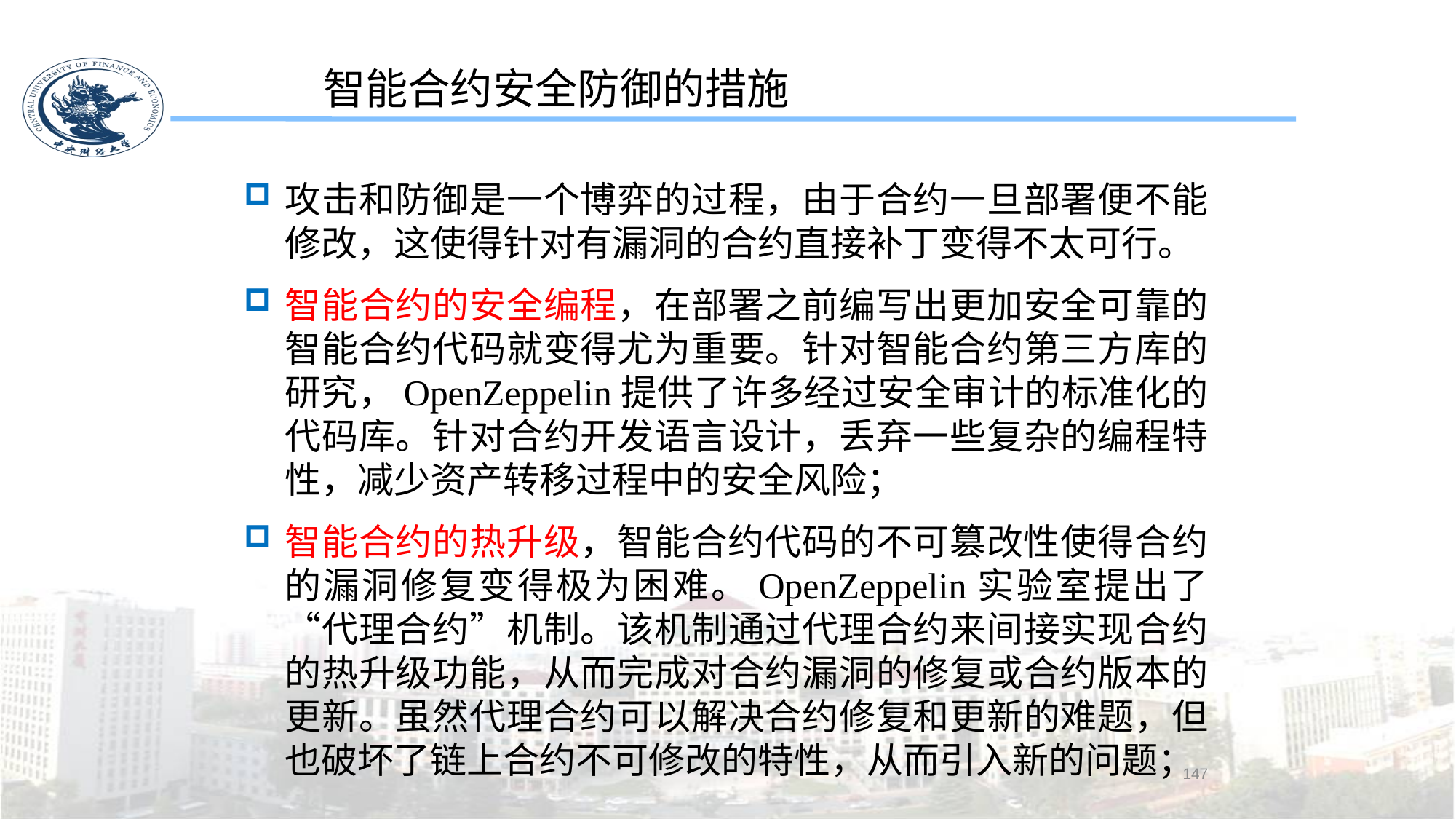

智能合约安全防御的措施
攻击和防御是一个博弈的过程，由于合约一旦部署便不能修改，这使得针对有漏洞的合约直接补丁变得不太可行。
智能合约的安全编程，在部署之前编写出更加安全可靠的智能合约代码就变得尤为重要。针对智能合约第三方库的研究，OpenZeppelin提供了许多经过安全审计的标准化的代码库。针对合约开发语言设计，丢弃一些复杂的编程特性，减少资产转移过程中的安全风险；
智能合约的热升级，智能合约代码的不可篡改性使得合约的漏洞修复变得极为困难。OpenZeppelin实验室提出了“代理合约”机制。该机制通过代理合约来间接实现合约的热升级功能，从而完成对合约漏洞的修复或合约版本的更新。虽然代理合约可以解决合约修复和更新的难题，但也破坏了链上合约不可修改的特性，从而引入新的问题；
147